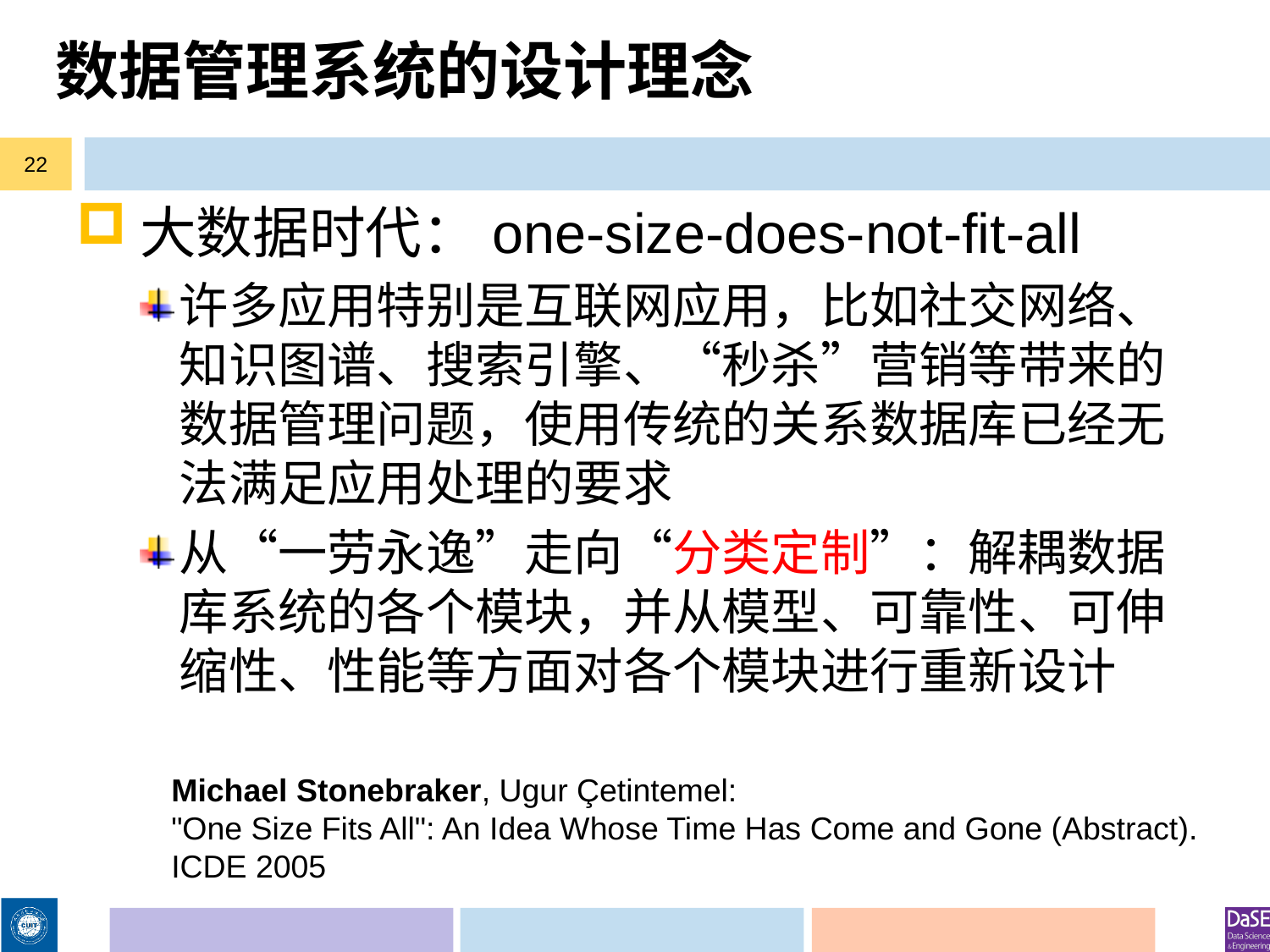

# 数据管理系统的设计理念
22
大数据时代：one-size-does-not-fit-all
许多应用特别是互联网应用，比如社交网络、知识图谱、搜索引擎、“秒杀”营销等带来的数据管理问题，使用传统的关系数据库已经无法满足应用处理的要求
从“一劳永逸”走向“分类定制”：解耦数据库系统的各个模块，并从模型、可靠性、可伸缩性、性能等方面对各个模块进行重新设计

Michael Stonebraker, Ugur Çetintemel:
"One Size Fits All": An Idea Whose Time Has Come and Gone (Abstract). ICDE 2005